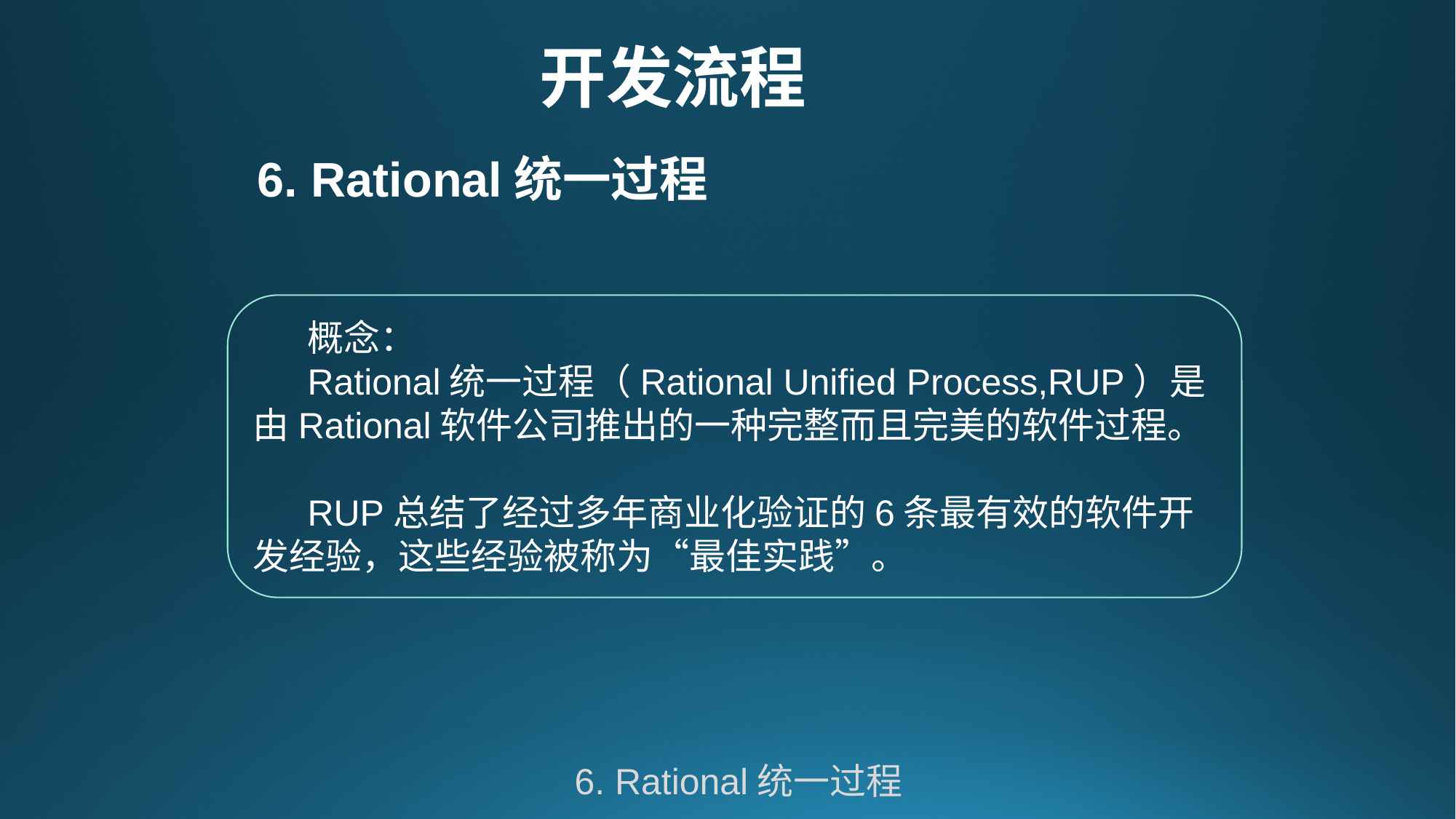

开发流程
6. Rational统一过程
概念：
Rational统一过程（Rational Unified Process,RUP）是由Rational软件公司推出的一种完整而且完美的软件过程。

RUP总结了经过多年商业化验证的6条最有效的软件开发经验，这些经验被称为“最佳实践”。
6. Rational统一过程